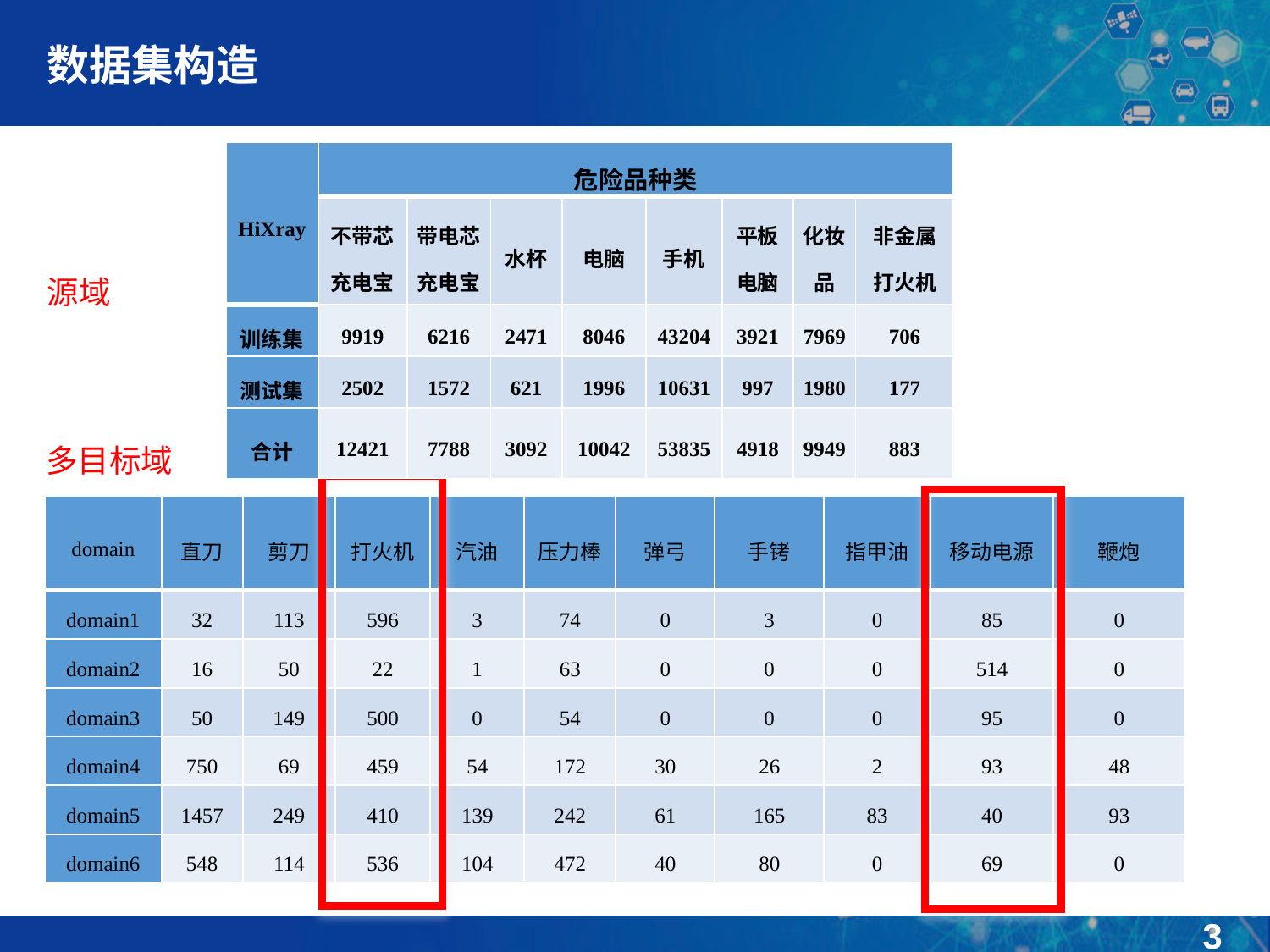

# 数据集构造
| HiXray | 危险品种类 |  |  |  |  |  |  |  |
| --- | --- | --- | --- | --- | --- | --- | --- | --- |
|  | 不带芯充电宝 | 带电芯充电宝 | 水杯 | 电脑 | 手机 | 平板电脑 | 化妆品 | 非金属打火机 |
| 训练集 | 9919 | 6216 | 2471 | 8046 | 43204 | 3921 | 7969 | 706 |
| 测试集 | 2502 | 1572 | 621 | 1996 | 10631 | 997 | 1980 | 177 |
| 合计 | 12421 | 7788 | 3092 | 10042 | 53835 | 4918 | 9949 | 883 |
源域
多目标域

| domain | 直刀 | 剪刀 | 打火机 | 汽油 | 压力棒 | 弹弓 | 手铐 | 指甲油 | 移动电源 | 鞭炮 |
| --- | --- | --- | --- | --- | --- | --- | --- | --- | --- | --- |
| domain1 | 32 | 113 | 596 | 3 | 74 | 0 | 3 | 0 | 85 | 0 |
| domain2 | 16 | 50 | 22 | 1 | 63 | 0 | 0 | 0 | 514 | 0 |
| domain3 | 50 | 149 | 500 | 0 | 54 | 0 | 0 | 0 | 95 | 0 |
| domain4 | 750 | 69 | 459 | 54 | 172 | 30 | 26 | 2 | 93 | 48 |
| domain5 | 1457 | 249 | 410 | 139 | 242 | 61 | 165 | 83 | 40 | 93 |
| domain6 | 548 | 114 | 536 | 104 | 472 | 40 | 80 | 0 | 69 | 0 |
3